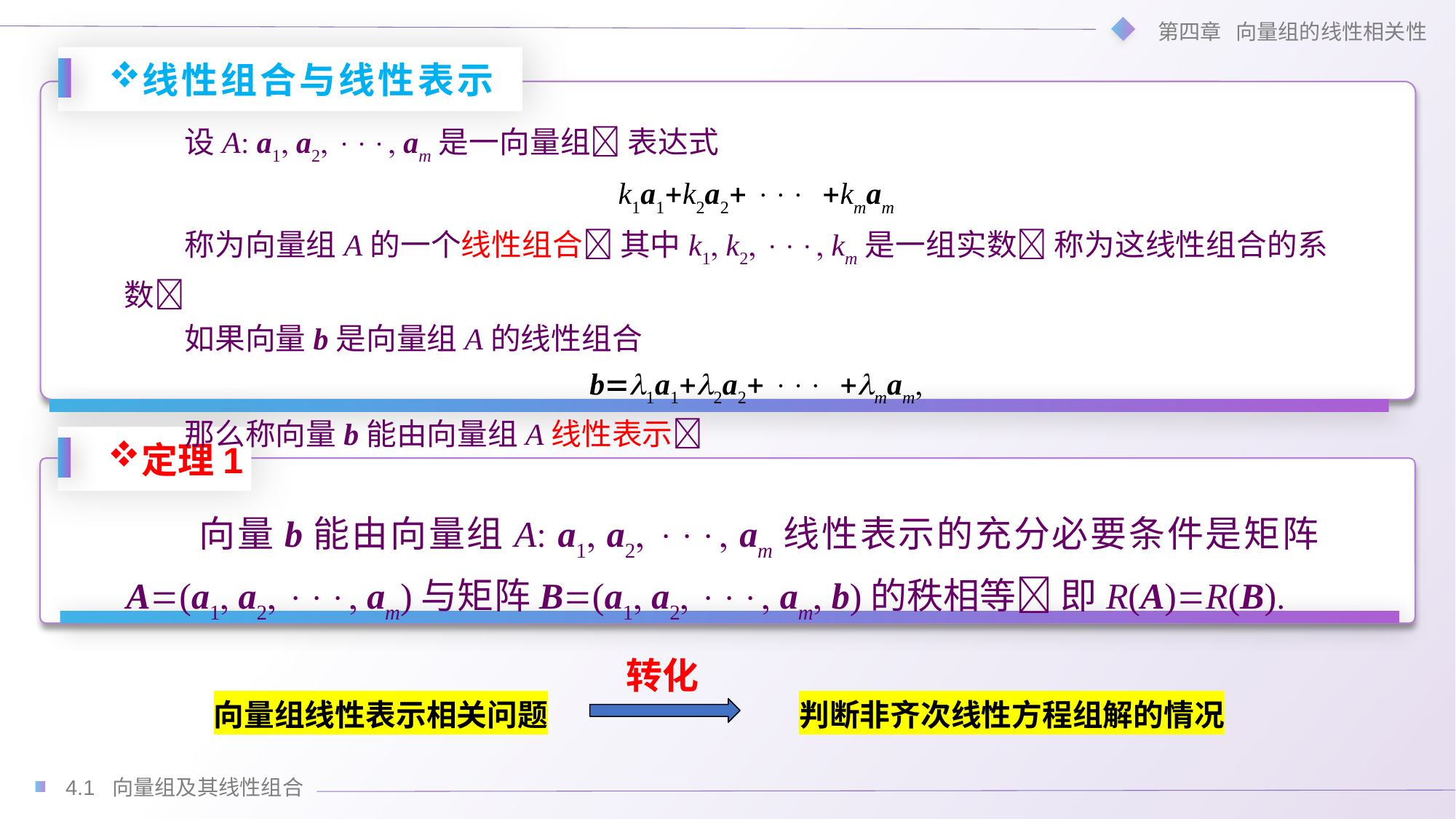

线性组合与线性表示

设A: a1, a2, ⋅⋅⋅, am是一向量组, 表达式
k1a1+k2a2+ ⋅⋅⋅ +kmam
称为向量组A的一个线性组合, 其中k1, k2, ⋅⋅⋅, km是一组实数, 称为这线性组合的系数.
如果向量b是向量组A的线性组合
b=λ1a1+λ2a2+ ⋅⋅⋅ +λmam,
那么称向量b能由向量组A线性表示.

定理1

向量b能由向量组A: a1, a2, ⋅⋅⋅, am线性表示的充分必要条件是矩阵A=(a1, a2, ⋅⋅⋅, am)与矩阵B=(a1, a2, ⋅⋅⋅, am, b)的秩相等, 即R(A)=R(B).

转化
向量组线性表示相关问题
判断非齐次线性方程组解的情况